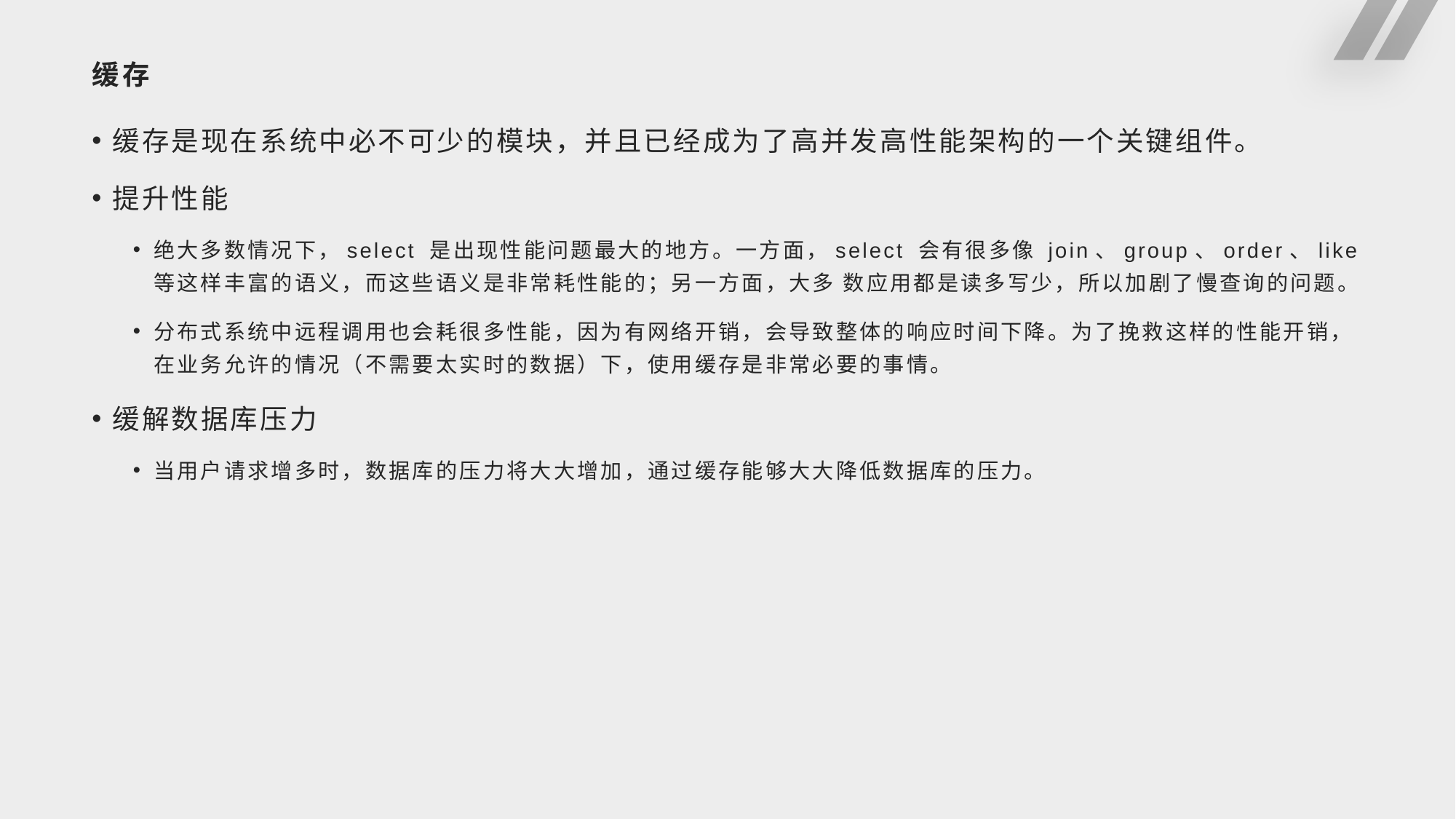

# 缓存
缓存是现在系统中必不可少的模块，并且已经成为了高并发高性能架构的一个关键组件。
提升性能
绝大多数情况下，select 是出现性能问题最大的地方。一方面，select 会有很多像 join、group、order、like 等这样丰富的语义，而这些语义是非常耗性能的；另一方面，大多 数应用都是读多写少，所以加剧了慢查询的问题。
分布式系统中远程调用也会耗很多性能，因为有网络开销，会导致整体的响应时间下降。为了挽救这样的性能开销，在业务允许的情况（不需要太实时的数据）下，使用缓存是非常必要的事情。
缓解数据库压力
当用户请求增多时，数据库的压力将大大增加，通过缓存能够大大降低数据库的压力。